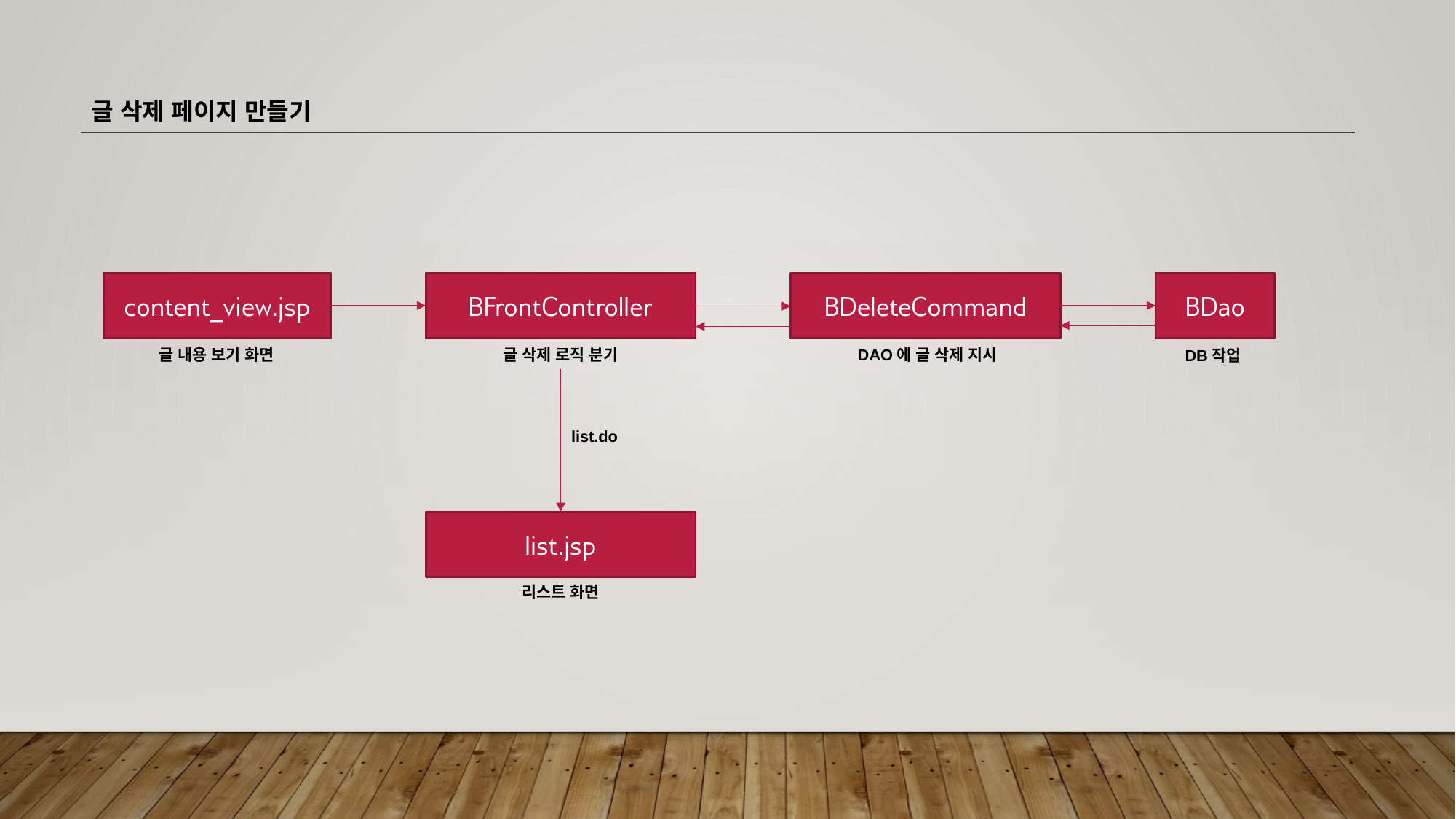

글 삭제 페이지 만들기
content_view.jsp
BFrontController
BDeleteCommand
BDao
글 내용 보기 화면
글 삭제 로직 분기
DAO에 글 삭제 지시
DB작업
list.do
list.jsp
리스트 화면